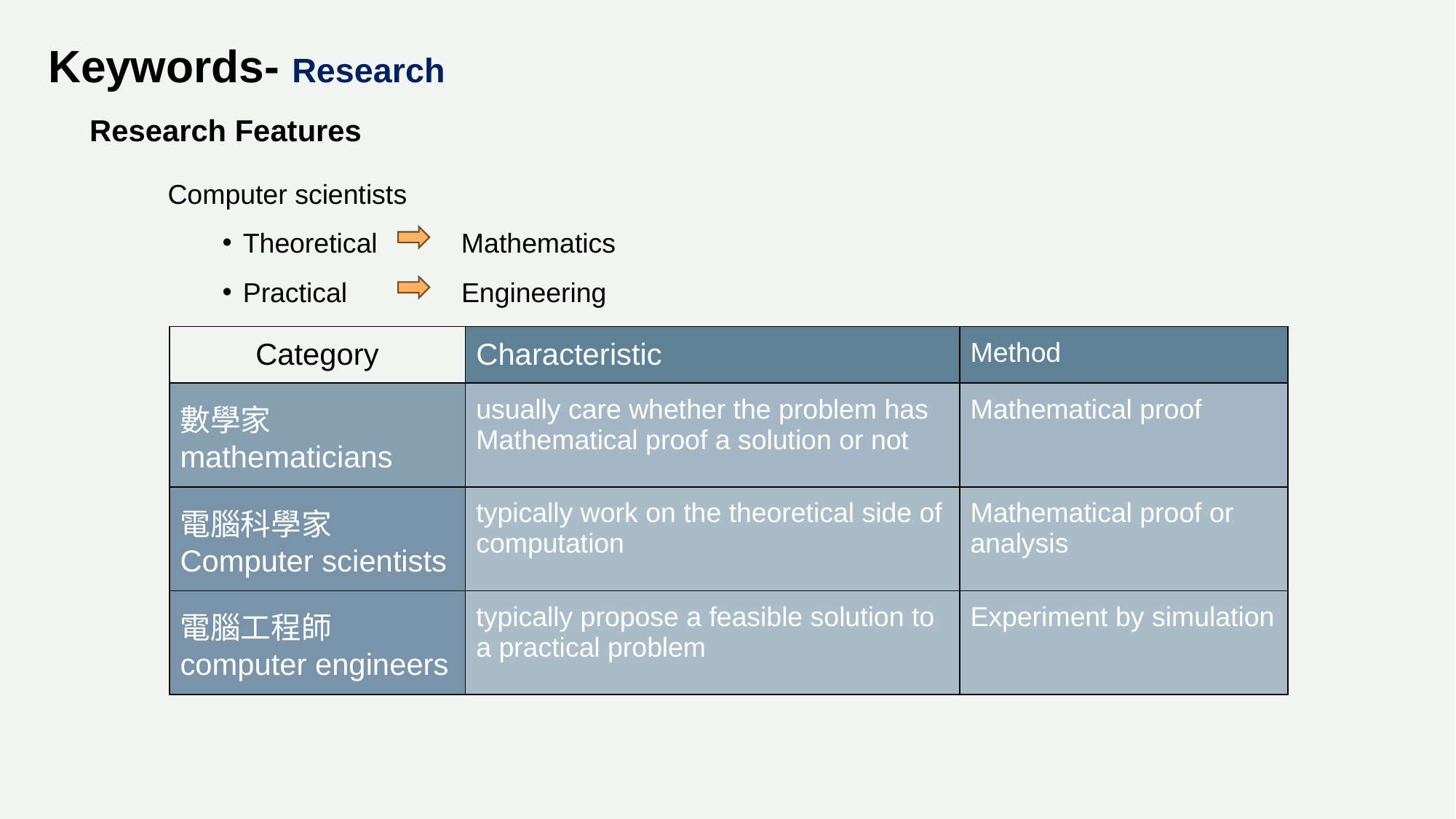

Keywords- Research
Research Features
Computer scientists
Theoretical           Mathematics
Practical               Engineering

| Category | Characteristic | Method |
| --- | --- | --- |
| 數學家mathematicians | usually care whether the problem has Mathematical proof a solution or not | Mathematical proof |
| 電腦科學家 Computer scientists | typically work on the theoretical side of computation | Mathematical proof or analysis |
| 電腦工程師 computer engineers | typically propose a feasible solution to a practical problem | Experiment by simulation |